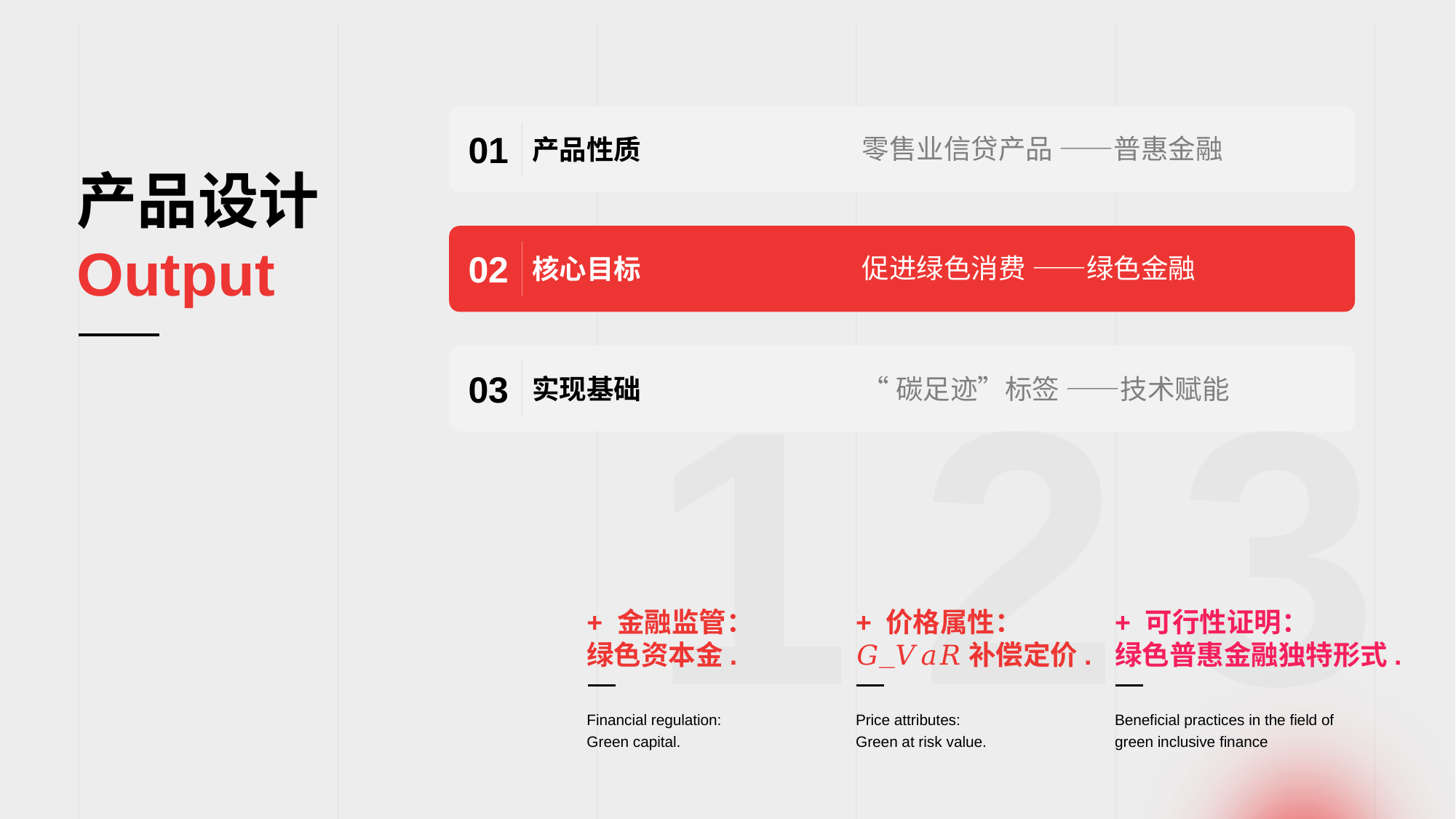

01
零售业信贷产品 ——普惠金融
产品性质
产品设计
Output

02
促进绿色消费 ——绿色金融
核心目标
1
2
3

03
实现基础
“碳足迹”标签 ——技术赋能
区分ESG：
绿色投资与消费.
+ 金融监管：
绿色资本金.
+ 价格属性：
𝐺_𝑉𝑎𝑅补偿定价.
+ 可行性证明：
绿色普惠金融独特形式.
Differentiating ESG:
Green investment and consumption.

Financial regulation:
Green capital.
Price attributes:
Green at risk value.
Beneficial practices in the field of green inclusive finance